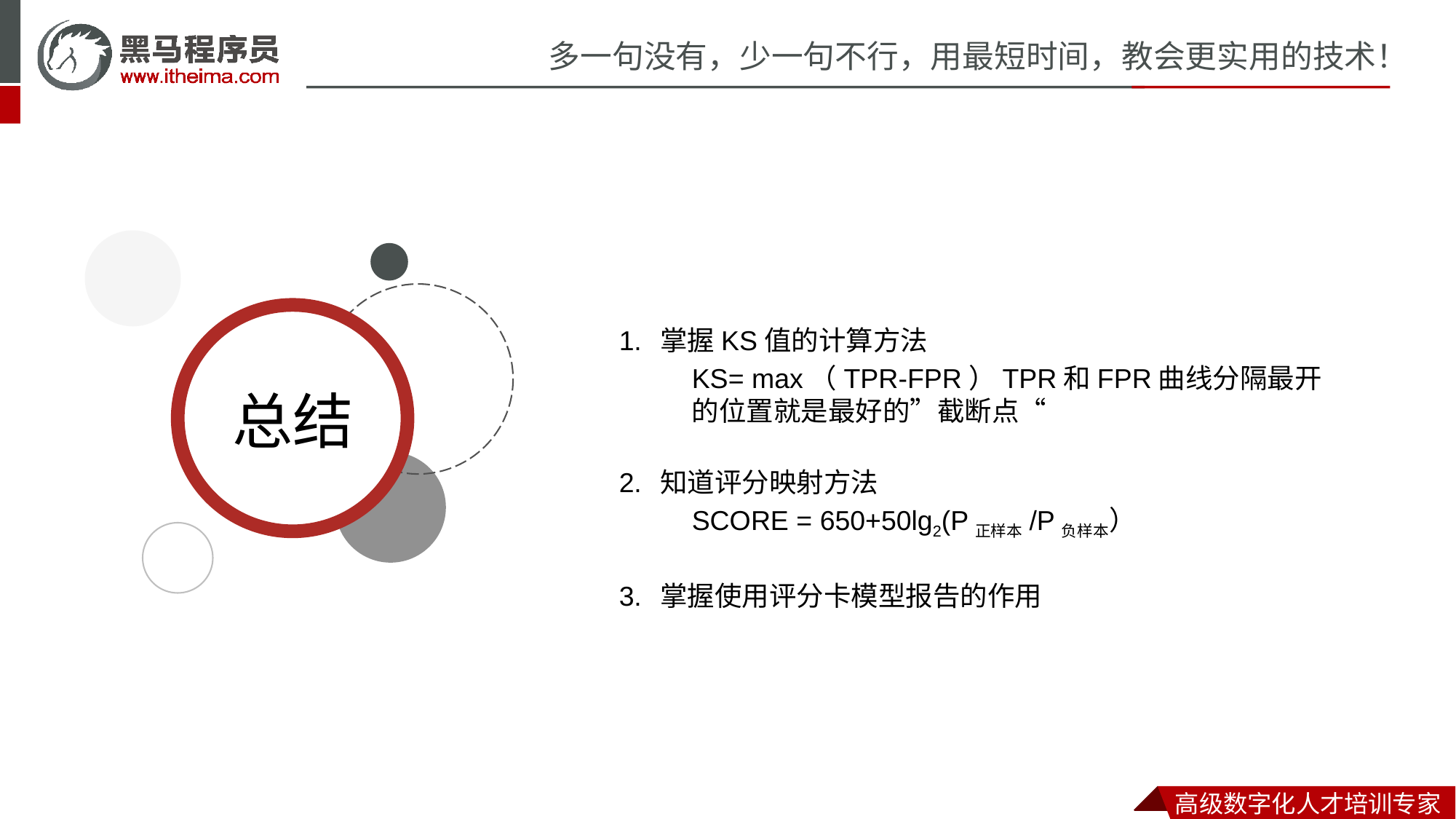

掌握KS值的计算方法
KS= max（TPR-FPR）TPR和FPR曲线分隔最开的位置就是最好的”截断点“
知道评分映射方法
SCORE = 650+50lg2(P正样本/P负样本）
掌握使用评分卡模型报告的作用